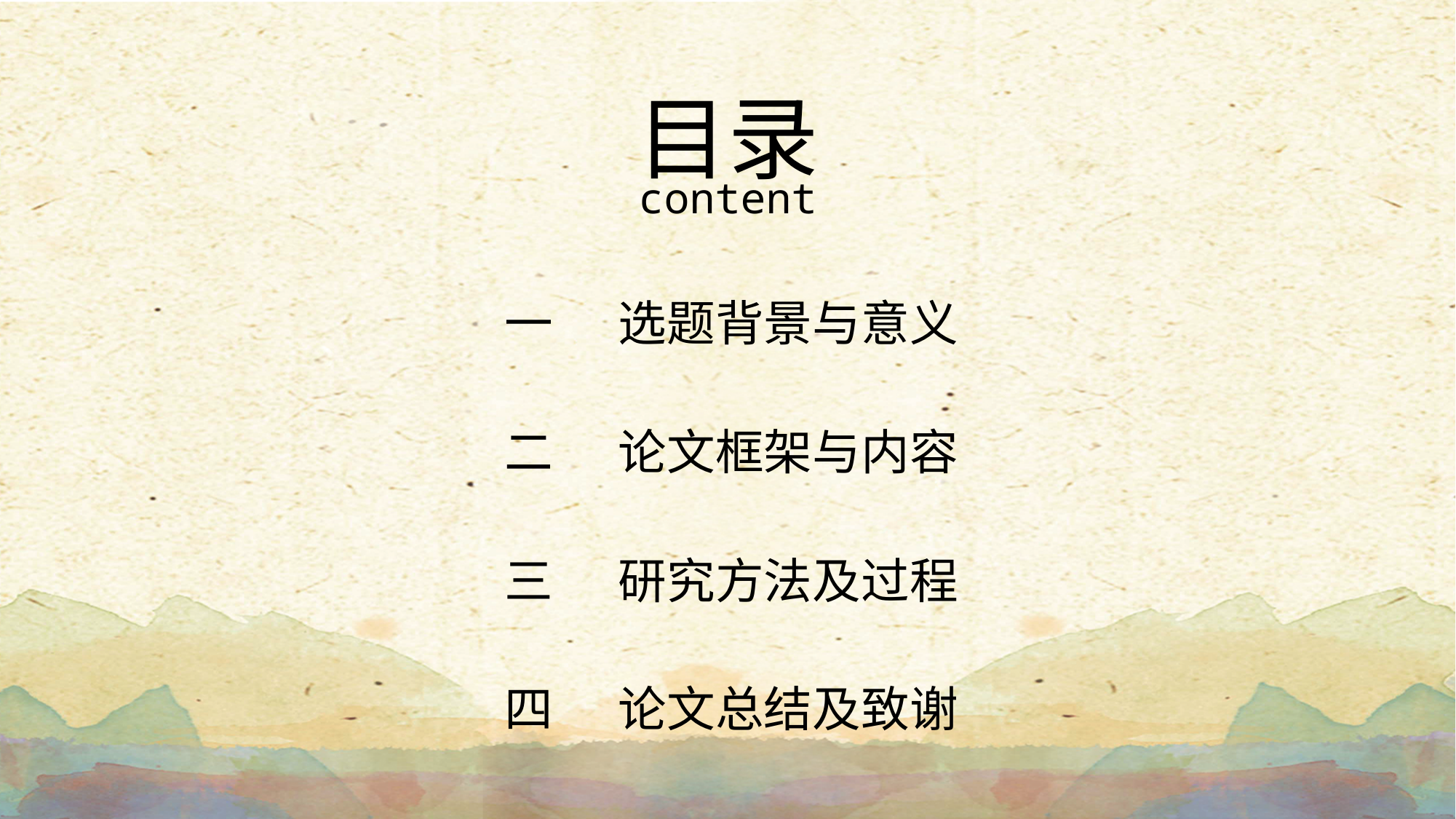

目录
content
一      选题背景与意义
二      论文框架与内容
三      研究方法及过程
四      论文总结及致谢